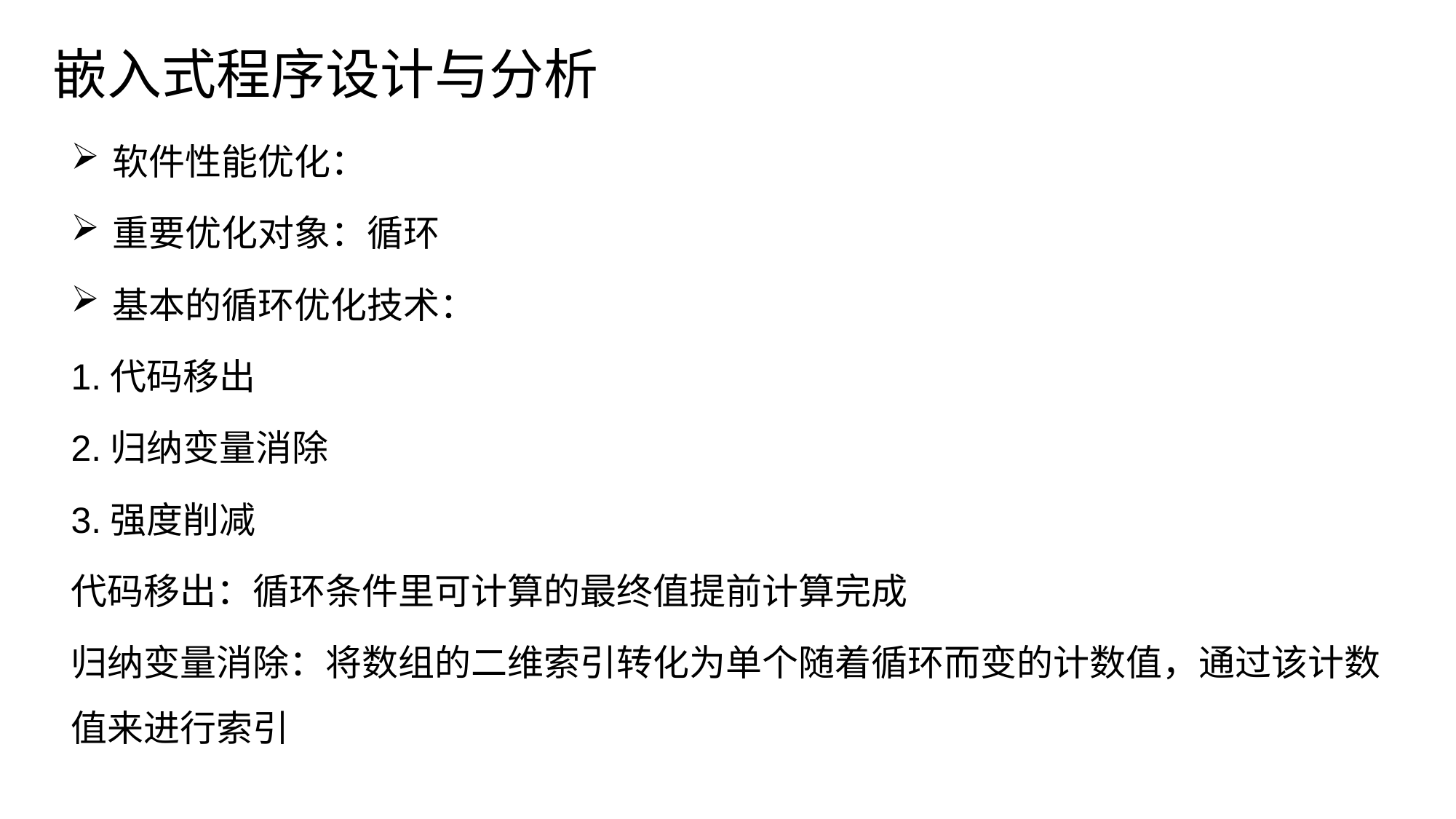

# 嵌入式程序设计与分析
软件性能优化：
重要优化对象：循环
基本的循环优化技术：
1.代码移出
2.归纳变量消除
3.强度削减
代码移出：循环条件里可计算的最终值提前计算完成
归纳变量消除：将数组的二维索引转化为单个随着循环而变的计数值，通过该计数值来进行索引

28